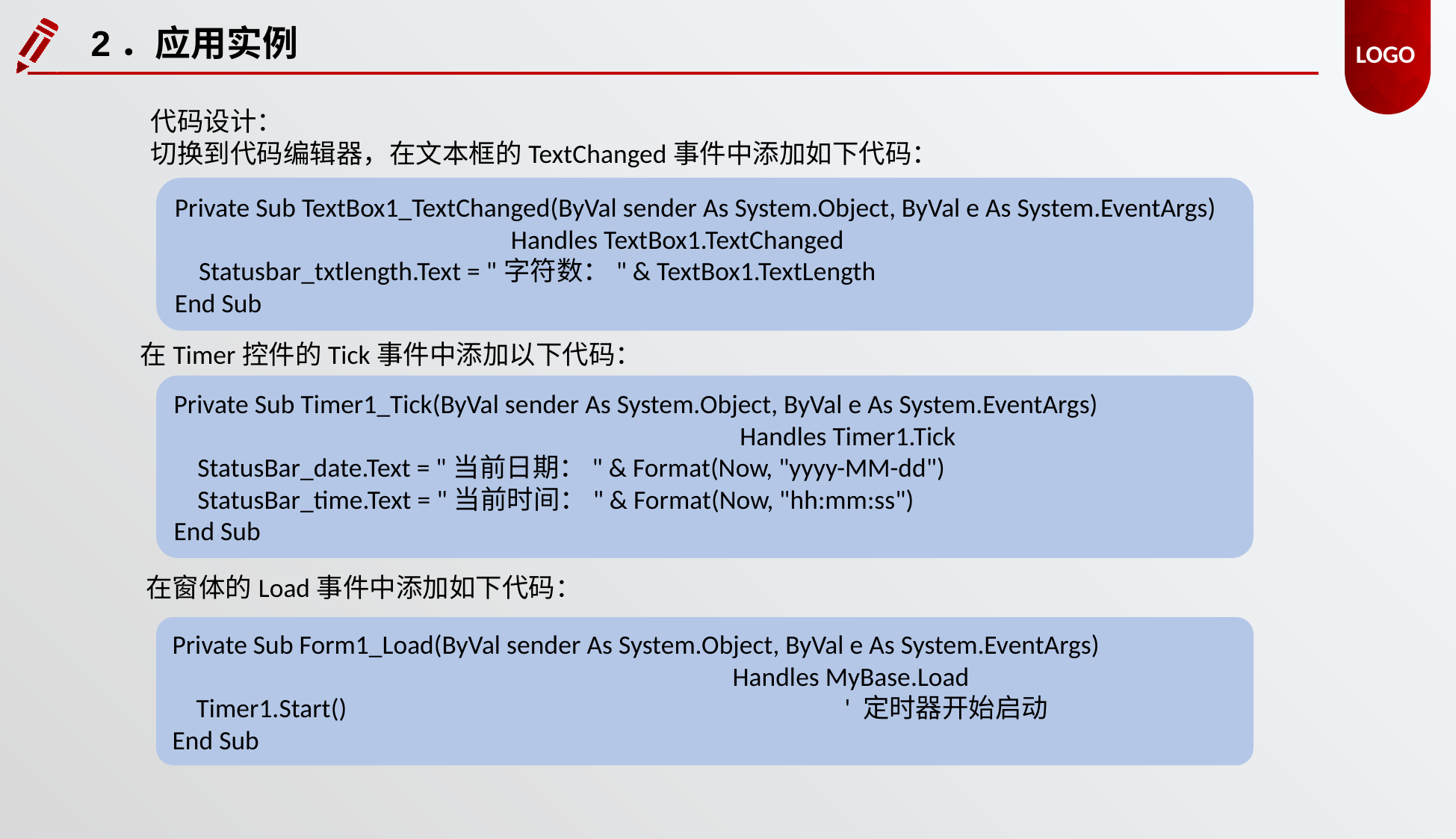

2．应用实例
代码设计：
切换到代码编辑器，在文本框的TextChanged事件中添加如下代码：
Private Sub TextBox1_TextChanged(ByVal sender As System.Object, ByVal e As System.EventArgs)
			Handles TextBox1.TextChanged
    Statusbar_txtlength.Text = "字符数：" & TextBox1.TextLength
End Sub
在Timer控件的Tick事件中添加以下代码：
Private Sub Timer1_Tick(ByVal sender As System.Object, ByVal e As System.EventArgs)
					 Handles Timer1.Tick
    StatusBar_date.Text = "当前日期：" & Format(Now, "yyyy-MM-dd")
    StatusBar_time.Text = "当前时间：" & Format(Now, "hh:mm:ss")
End Sub
在窗体的Load事件中添加如下代码：
Private Sub Form1_Load(ByVal sender As System.Object, ByVal e As System.EventArgs)
					Handles MyBase.Load
    Timer1.Start() 					' 定时器开始启动
End Sub